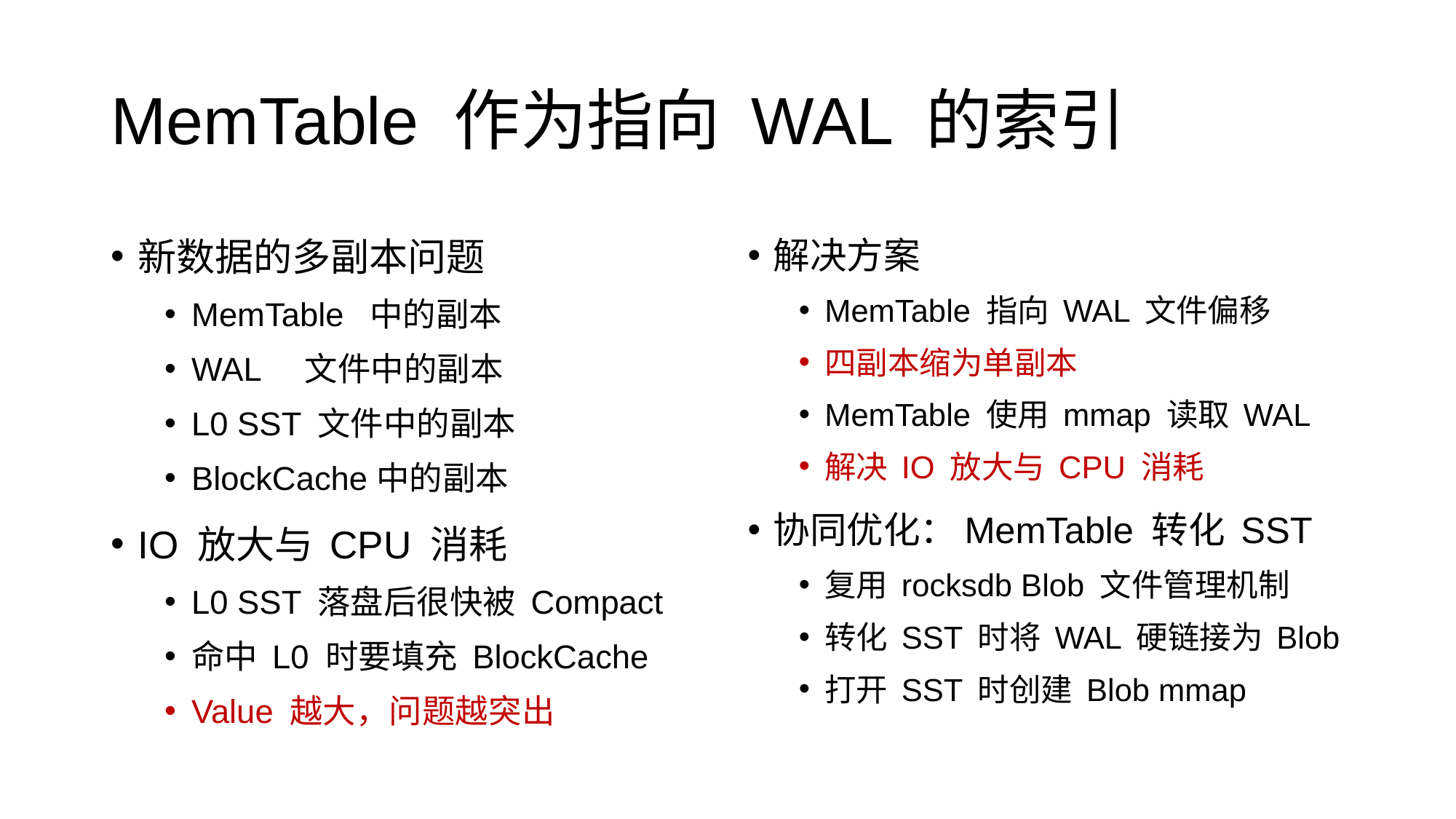

# MemTable 作为指向 WAL 的索引
新数据的多副本问题
MemTable  中的副本
WAL    文件中的副本
L0 SST 文件中的副本
BlockCache 中的副本
IO 放大与 CPU 消耗
L0 SST 落盘后很快被 Compact
命中 L0 时要填充 BlockCache
Value 越大，问题越突出
解决方案
MemTable 指向 WAL 文件偏移
四副本缩为单副本
MemTable 使用 mmap 读取 WAL
解决 IO 放大与 CPU 消耗
协同优化：MemTable 转化 SST
复用 rocksdb Blob 文件管理机制
转化 SST 时将 WAL 硬链接为 Blob
打开 SST 时创建 Blob mmap